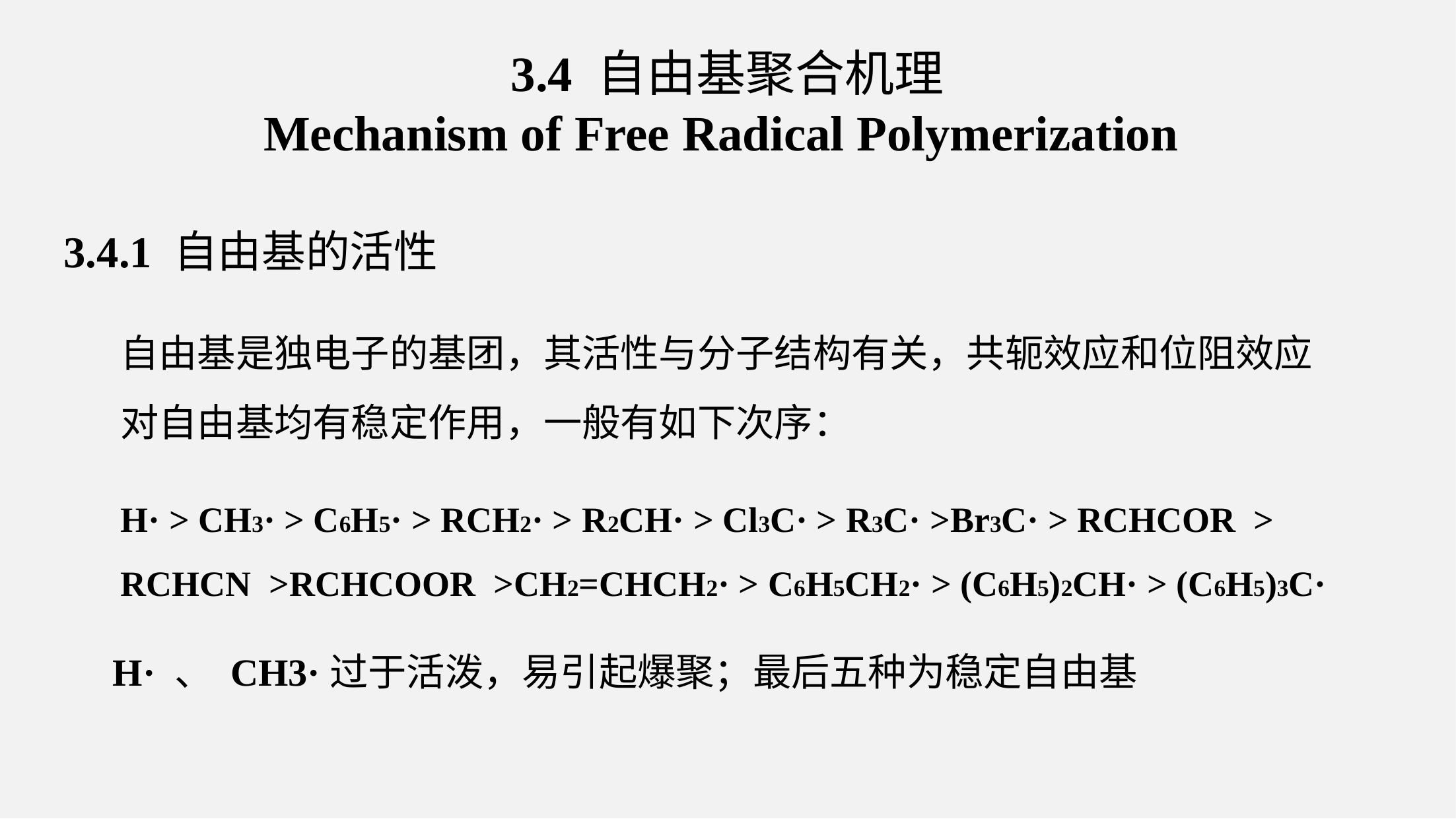

3.4 自由基聚合机理
Mechanism of Free Radical Polymerization
3.4.1 自由基的活性
自由基是独电子的基团，其活性与分子结构有关，共轭效应和位阻效应对自由基均有稳定作用，一般有如下次序：
H· > CH3· > C6H5· > RCH2· > R2CH· > Cl3C· > R3C· >Br3C· > RCHCOR  > RCHCN  >RCHCOOR  >CH2=CHCH2· > C6H5CH2· > (C6H5)2CH· > (C6H5)3C·
H· 、 CH3·过于活泼，易引起爆聚；最后五种为稳定自由基